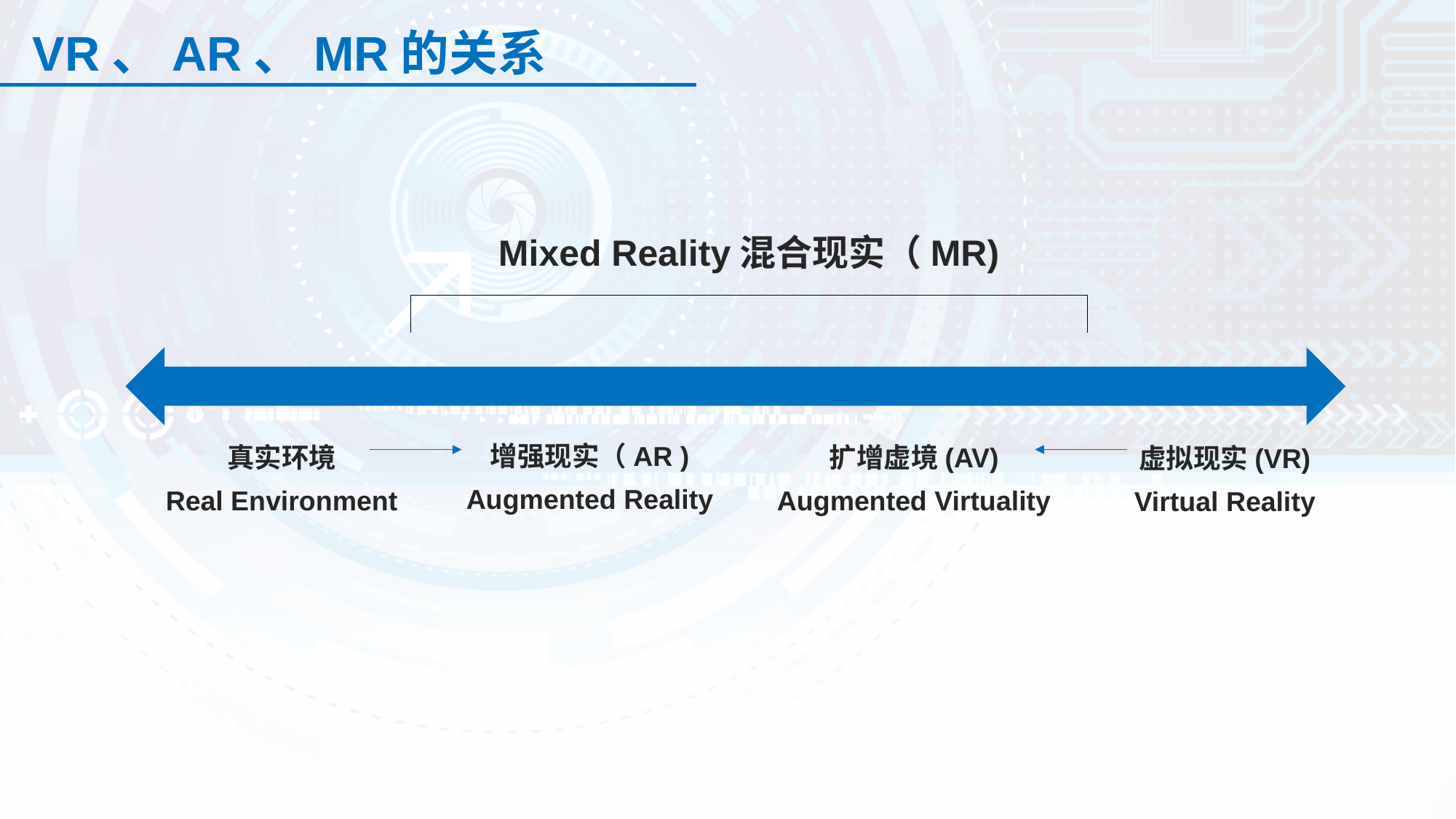

VR、AR、MR的关系
Mixed Reality混合现实（MR)

增强现实（AR )
Augmented Reality
真实环境
Real Environment
扩增虚境(AV)
Augmented Virtuality
虚拟现实(VR) Virtual Reality